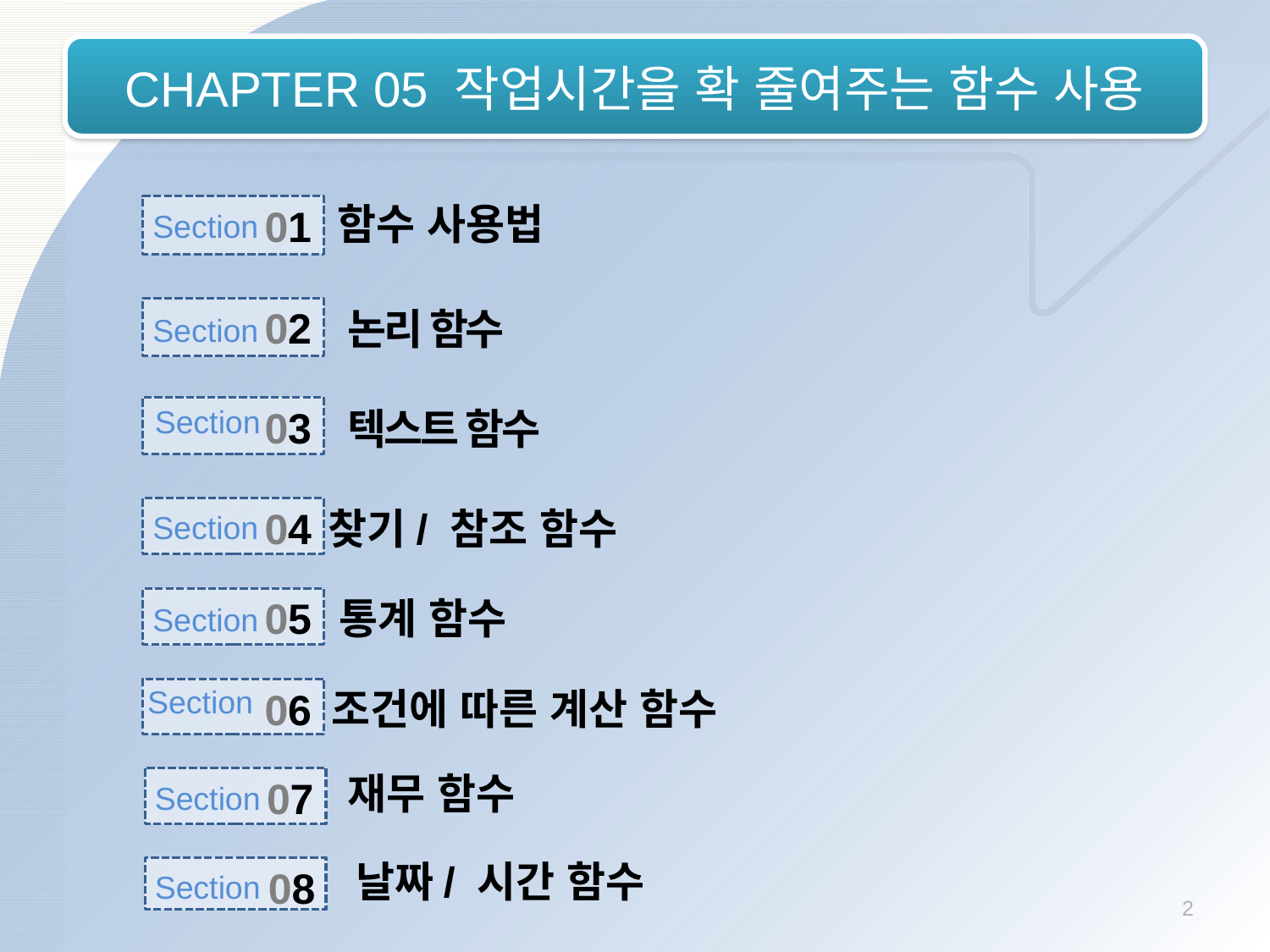

# CHAPTER 05 작업시간을 확 줄여주는 함수 사용
함수 사용법
01

Section
02

Section
논리 함수
03
Section

텍스트 함수
04

Section
찾기/ 참조 함수
05

Section
통계 함수
Section
06

조건에 따른 계산 함수
재무 함수

07

Section
날짜/ 시간 함수
08

Section
2